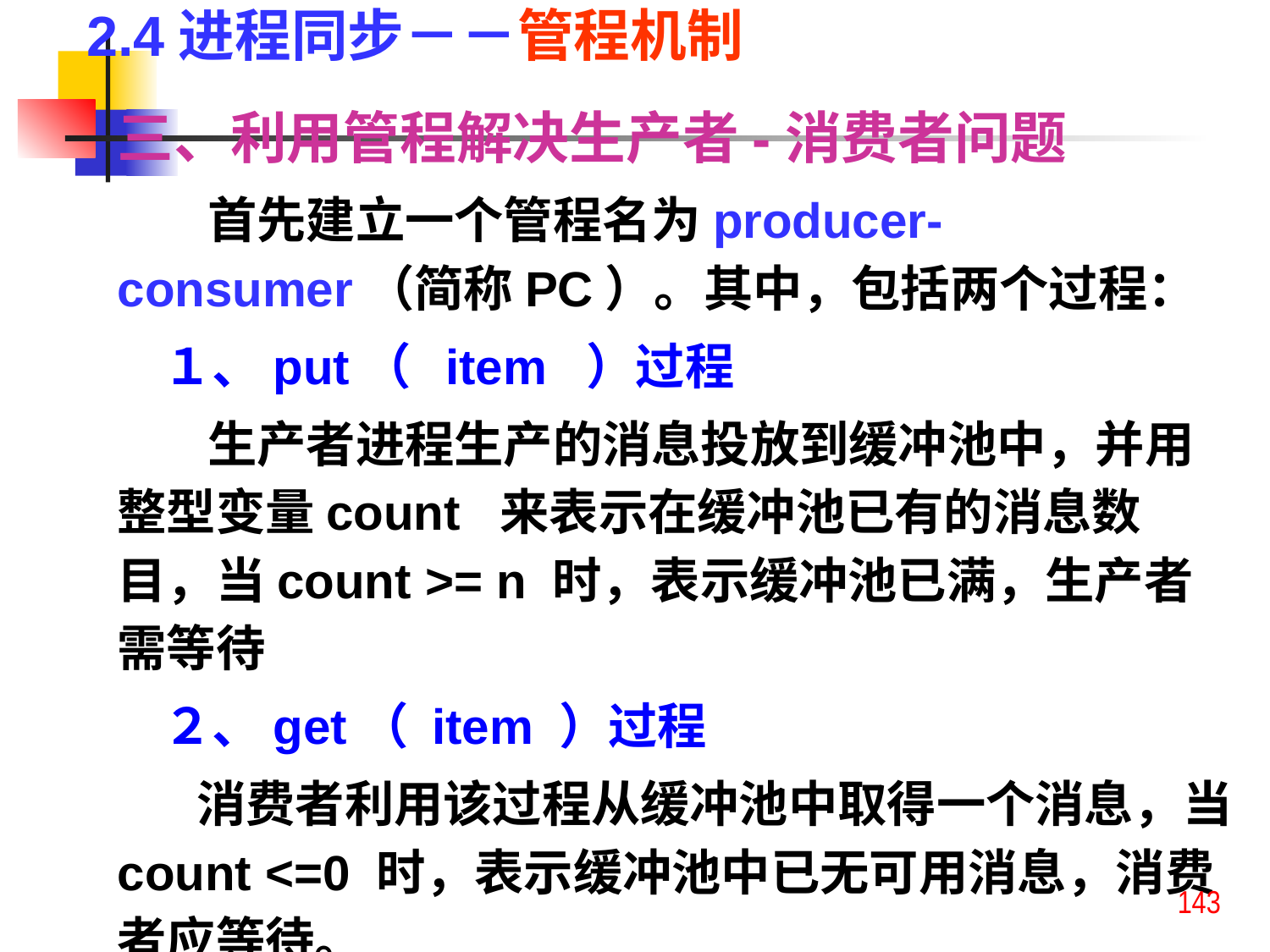

2.4进程同步－－管程机制
三、利用管程解决生产者-消费者问题
       首先建立一个管程名为producer-consumer（简称PC）。其中，包括两个过程：
   １、put（  item  ）过程
       生产者进程生产的消息投放到缓冲池中，并用整型变量count  来表示在缓冲池已有的消息数目，当count >= n 时，表示缓冲池已满，生产者需等待
   ２、get（ item ）过程
      消费者利用该过程从缓冲池中取得一个消息，当 count <=0 时，表示缓冲池中已无可用消息，消费者应等待。
143